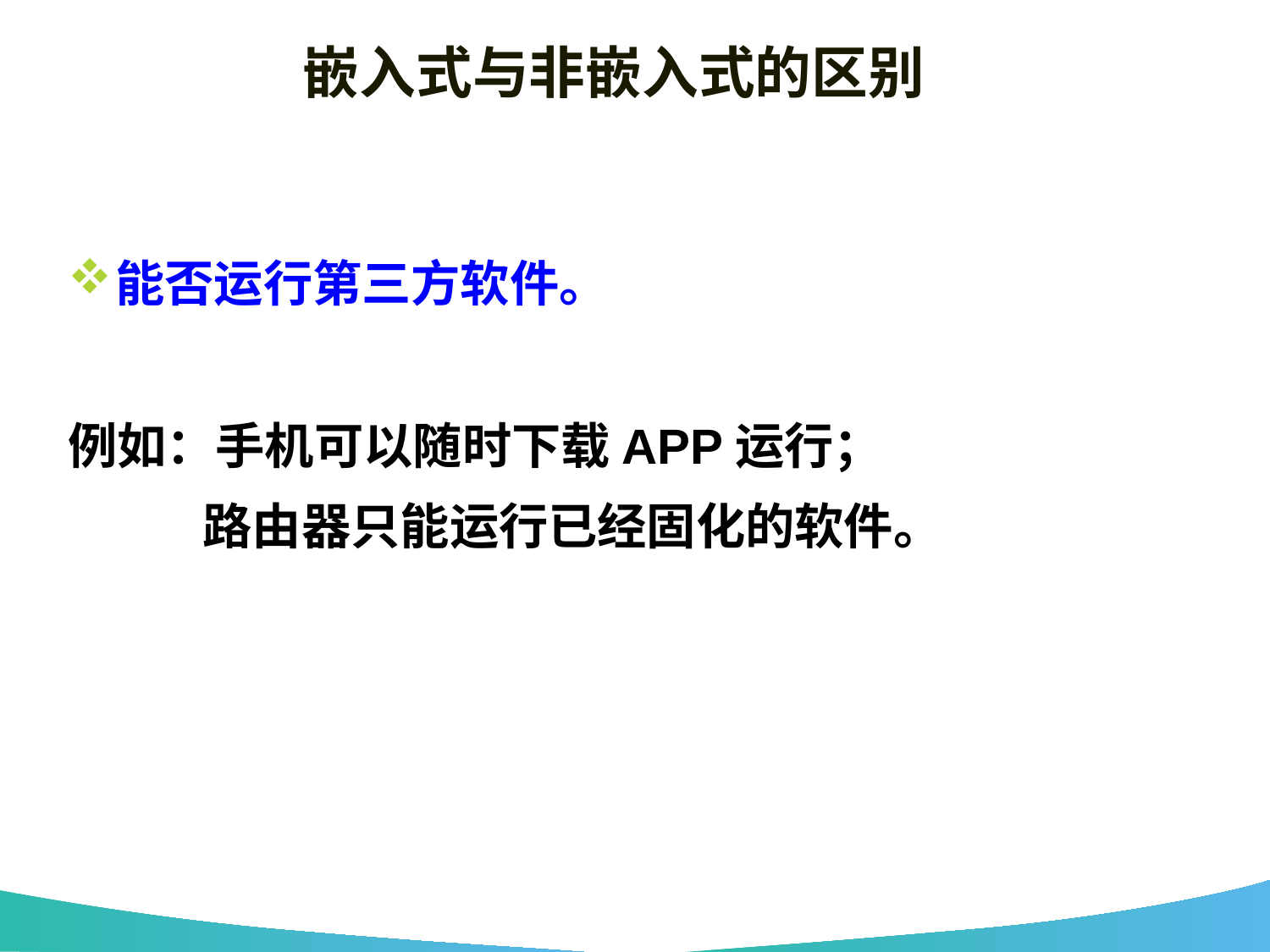

# 嵌入式与非嵌入式的区别
能否运行第三方软件。

例如：手机可以随时下载APP运行；
           路由器只能运行已经固化的软件。